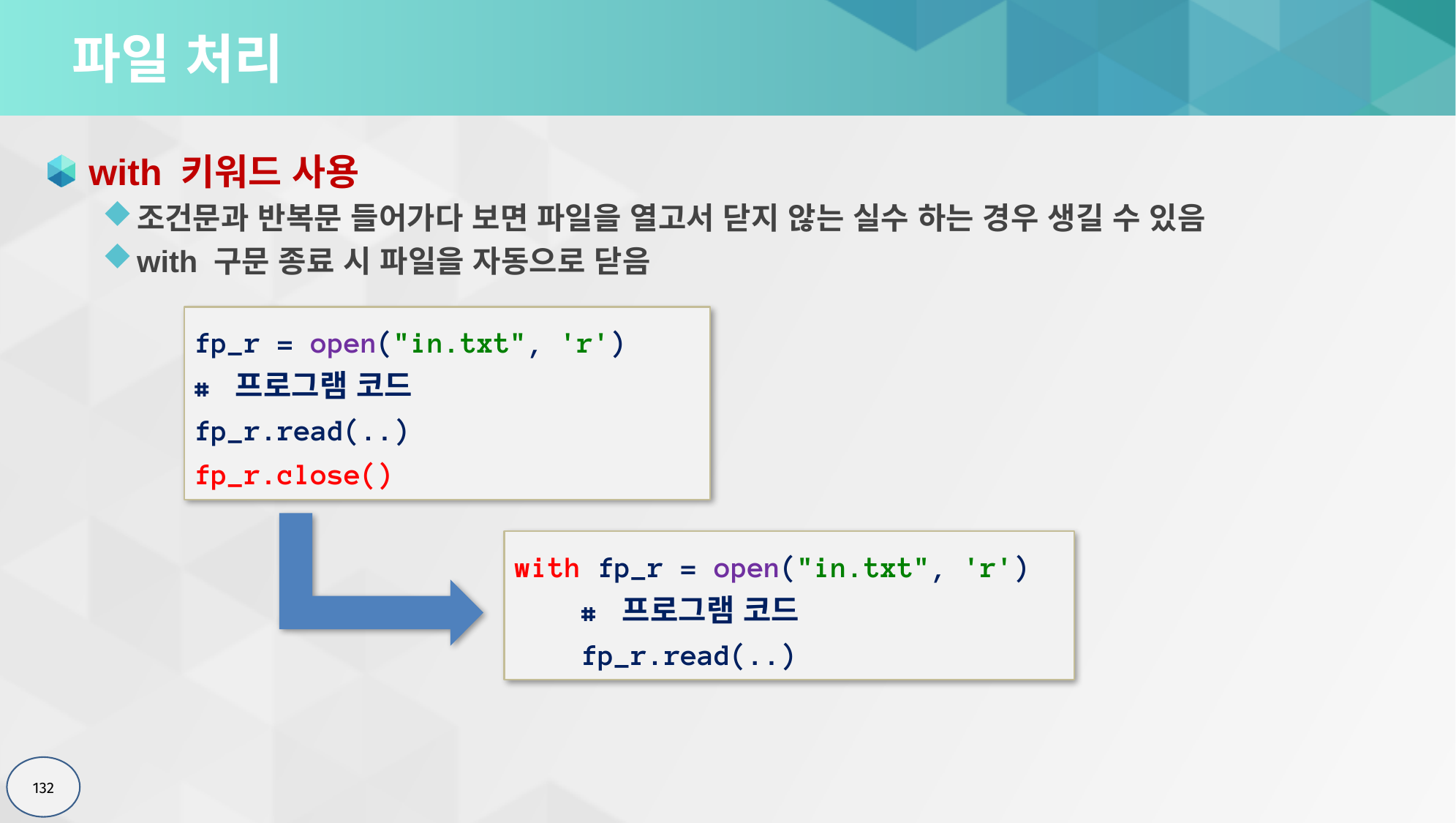

# 파일 처리
with 키워드 사용
조건문과 반복문 들어가다 보면 파일을 열고서 닫지 않는 실수 하는 경우 생길 수 있음
with 구문 종료 시 파일을 자동으로 닫음
fp_r = open("in.txt", 'r')
# 프로그램 코드
fp_r.read(..)
fp_r.close()

with fp_r = open("in.txt", 'r')
    # 프로그램 코드
    fp_r.read(..)